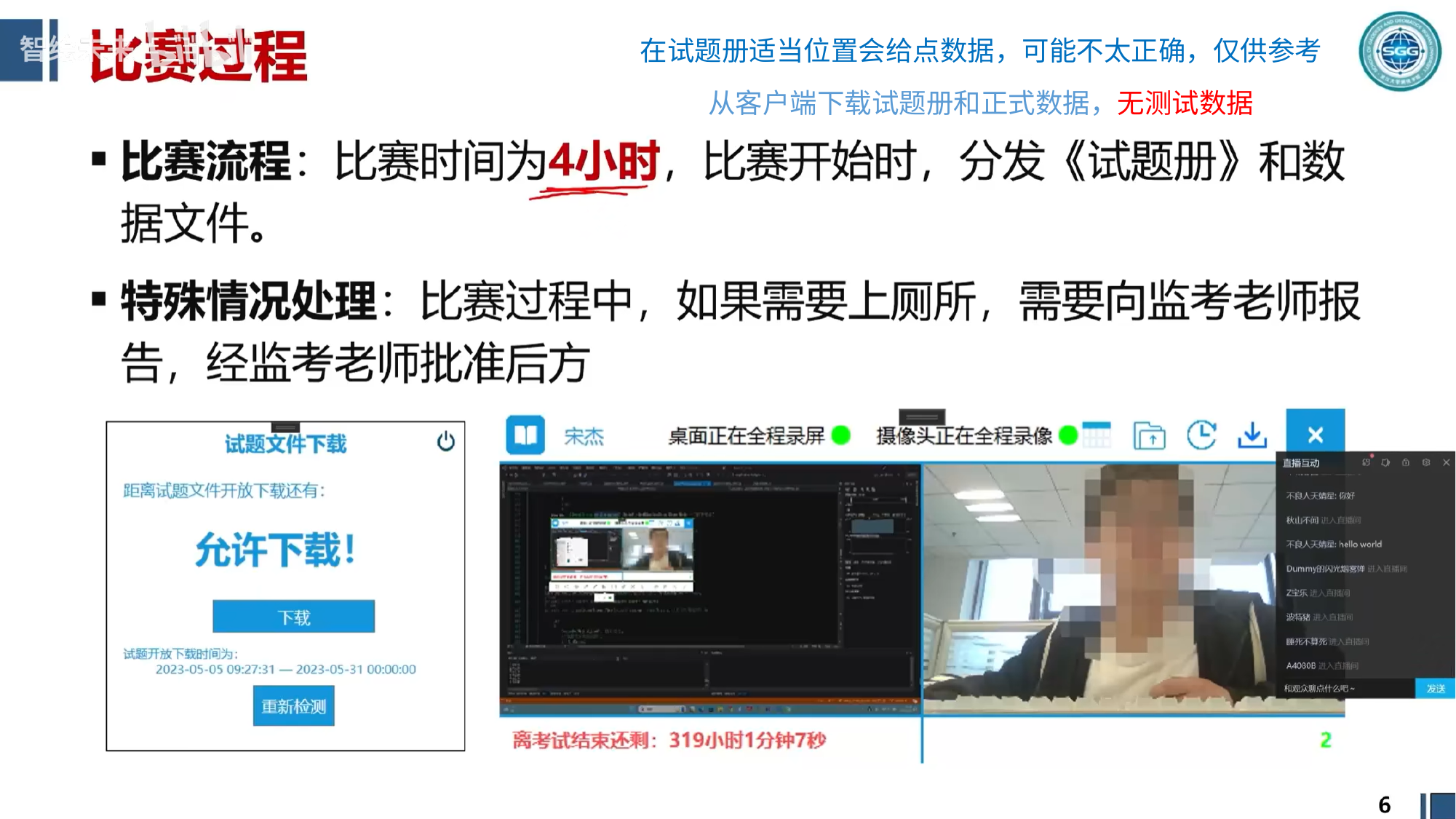

在试题册适当位置会给点数据，可能不太正确，仅供参考
从客户端下载试题册和正式数据，无测试数据